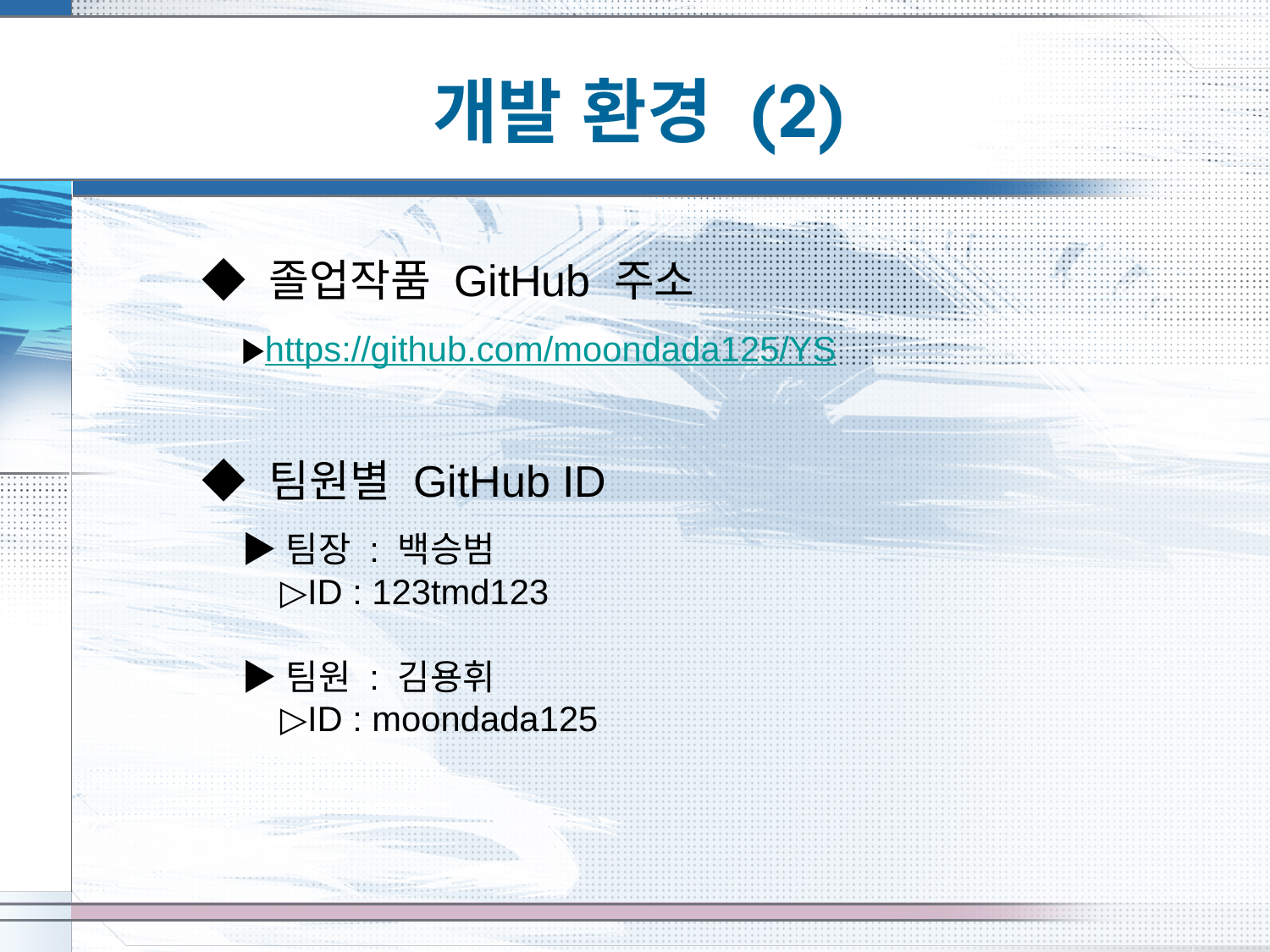

# 개발 환경 (2)
◆ 졸업작품 GitHub 주소

    ▶https://github.com/moondada125/YS

◆ 팀원별 GitHub ID

    ▶팀장 : 백승범
        ▷ID : 123tmd123

    ▶팀원 : 김용휘
        ▷ID : moondada125